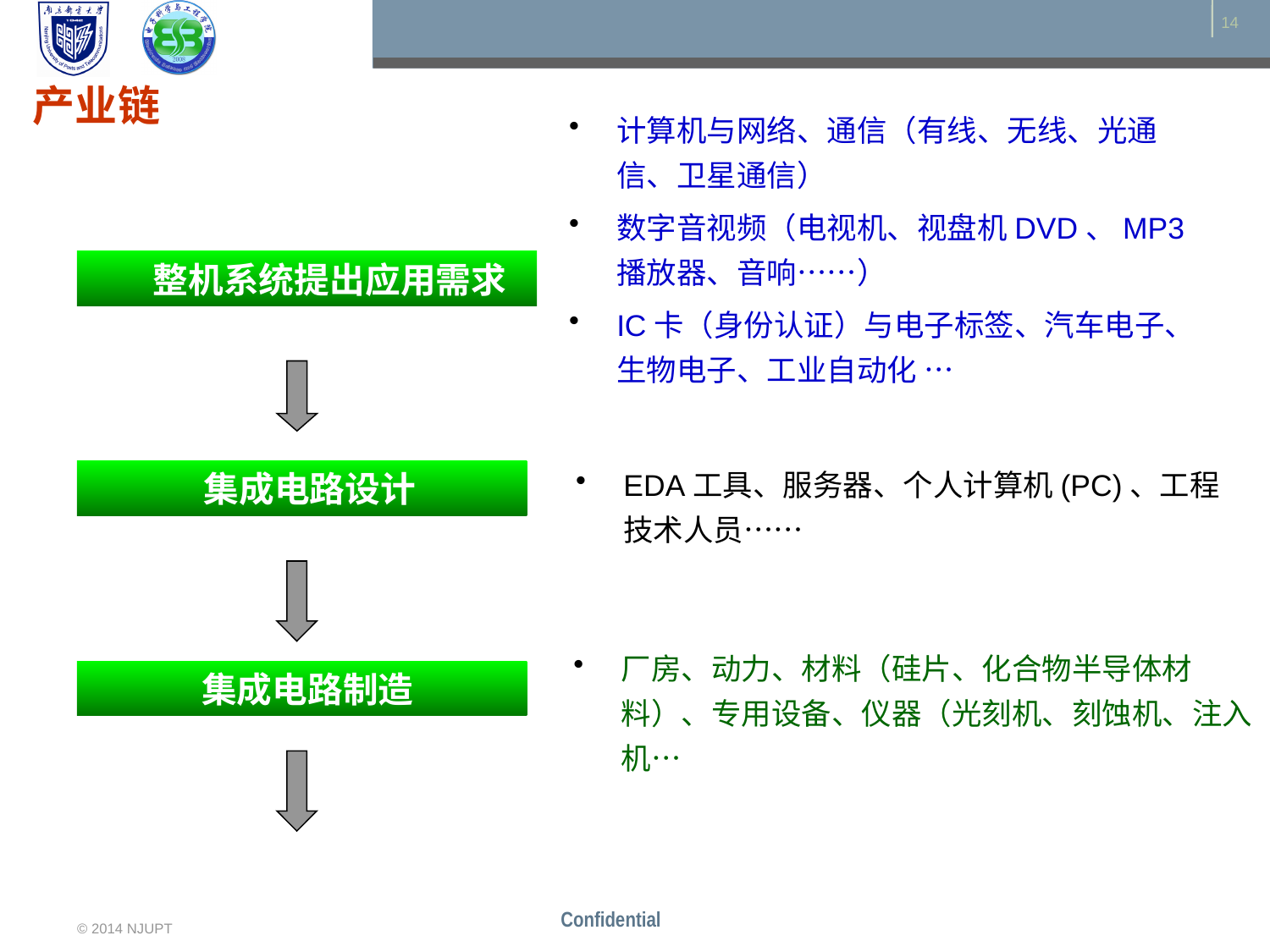

# 产业链
计算机与网络、通信（有线、无线、光通信、卫星通信）
数字音视频（电视机、视盘机DVD、MP3播放器、音响……）
IC卡（身份认证）与电子标签、汽车电子、生物电子、工业自动化 …
整机系统提出应用需求

EDA工具、服务器、个人计算机(PC)、工程技术人员……
      集成电路设计

厂房、动力、材料（硅片、化合物半导体材料）、专用设备、仪器（光刻机、刻蚀机、注入机…

     集成电路制造